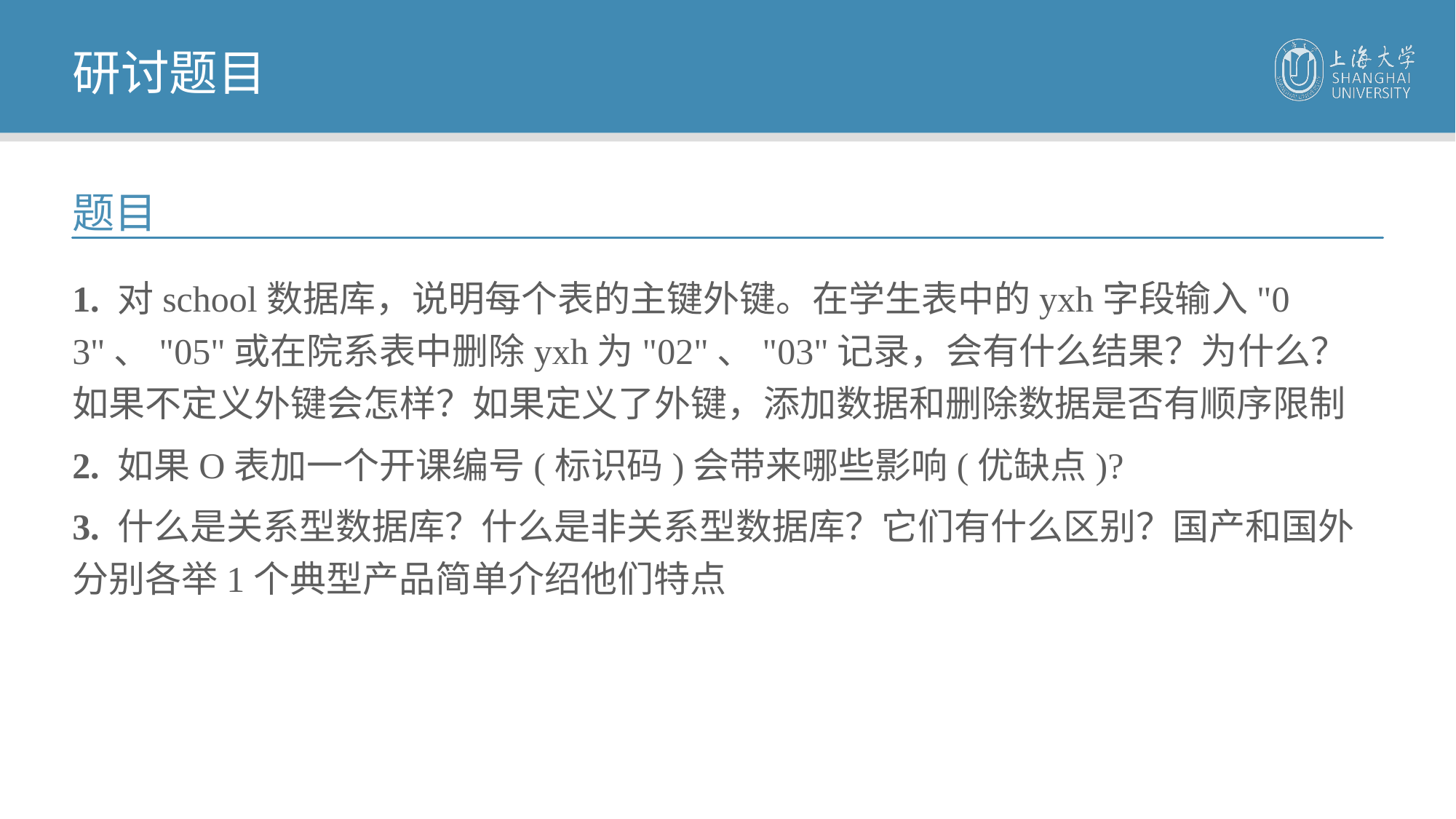

研讨题目
题目
1. 对school数据库，说明每个表的主键外键。在学生表中的yxh字段输入"03"、"05"或在院系表中删除yxh为"02"、"03"记录，会有什么结果？为什么？如果不定义外键会怎样？如果定义了外键，添加数据和删除数据是否有顺序限制
2. 如果O表加一个开课编号(标识码)会带来哪些影响(优缺点)?
3. 什么是关系型数据库？什么是非关系型数据库？它们有什么区别？国产和国外分别各举1个典型产品简单介绍他们特点